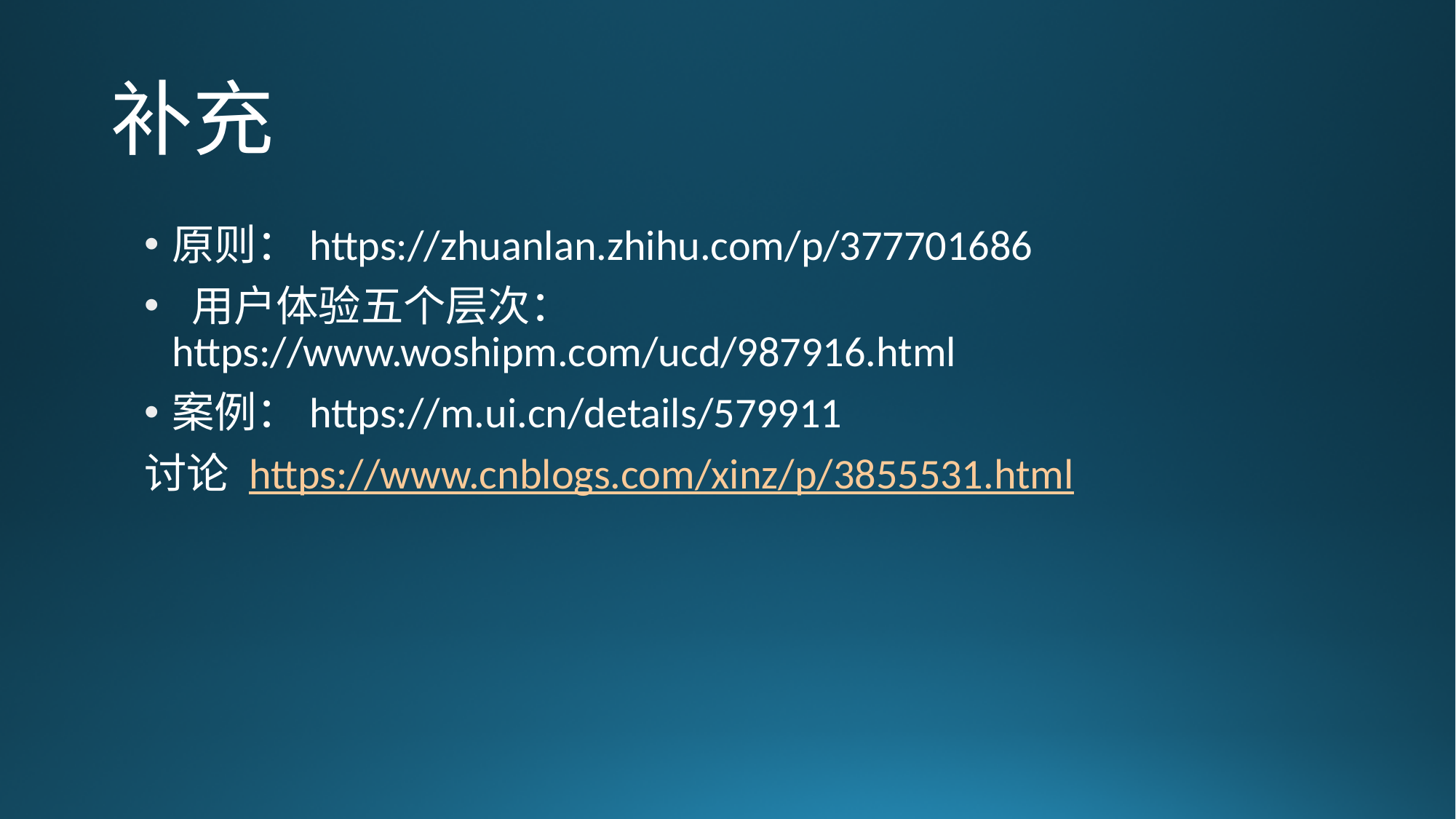

# 补充
原则：https://zhuanlan.zhihu.com/p/377701686
 用户体验五个层次： https://www.woshipm.com/ucd/987916.html
案例：https://m.ui.cn/details/579911
讨论 https://www.cnblogs.com/xinz/p/3855531.html